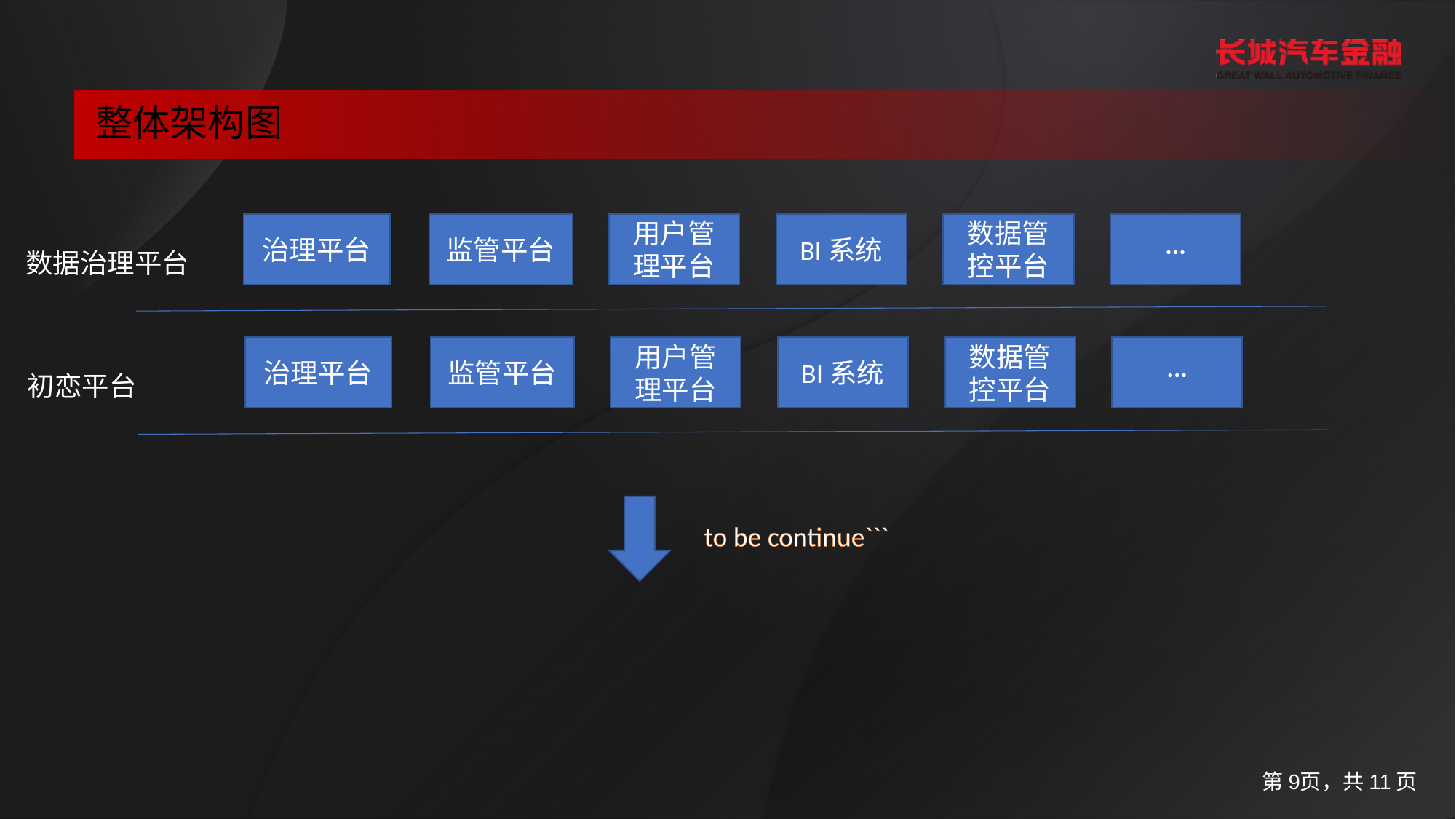

整体架构图
治理平台
监管平台
用户管理平台
BI系统
数据管控平台
···
数据治理平台
治理平台
监管平台
用户管理平台
BI系统
数据管控平台
···
初恋平台

to be continue```